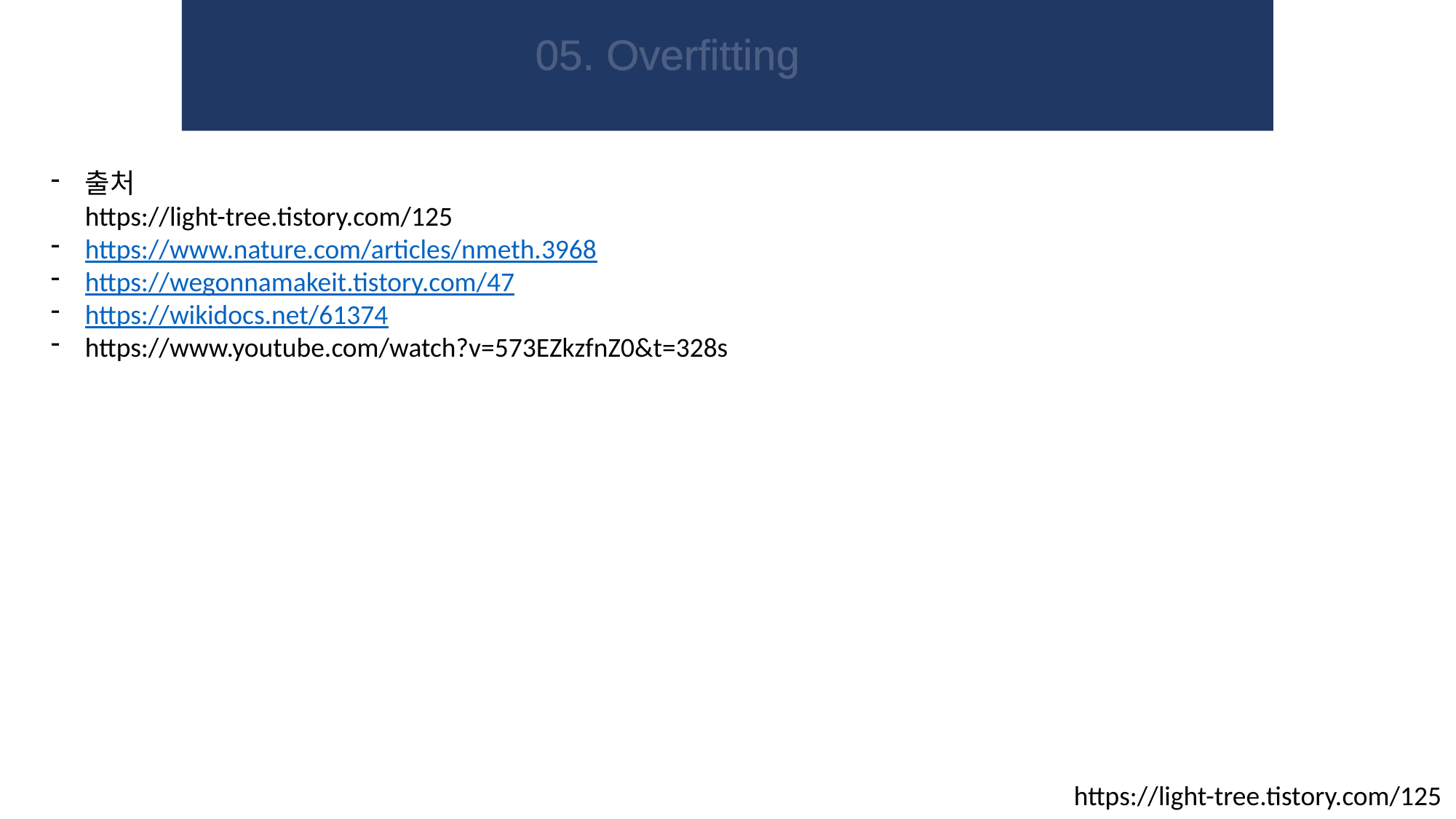

05. Overfitting
출처
https://light-tree.tistory.com/125
https://www.nature.com/articles/nmeth.3968
https://wegonnamakeit.tistory.com/47
https://wikidocs.net/61374
https://www.youtube.com/watch?v=573EZkzfnZ0&t=328s
https://light-tree.tistory.com/125